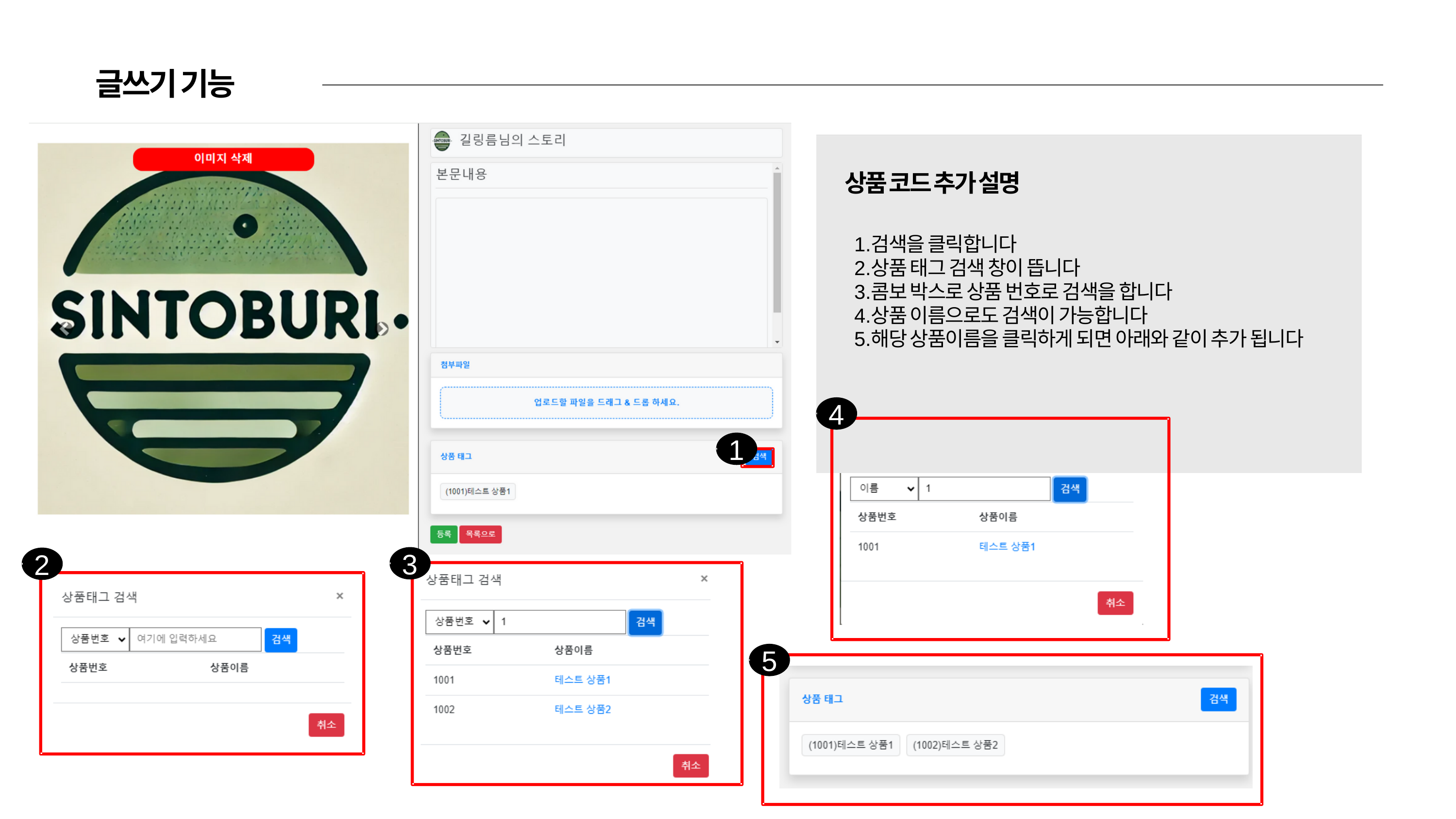

글쓰기 기능

상품 코드 추가 설명
검색을 클릭합니다
상품 태그 검색 창이 뜹니다
콤보 박스로 상품 번호로 검색을 합니다
상품 이름으로도 검색이 가능합니다
해당 상품이름을 클릭하게 되면 아래와 같이 추가 됩니다

4

1

3

2

5